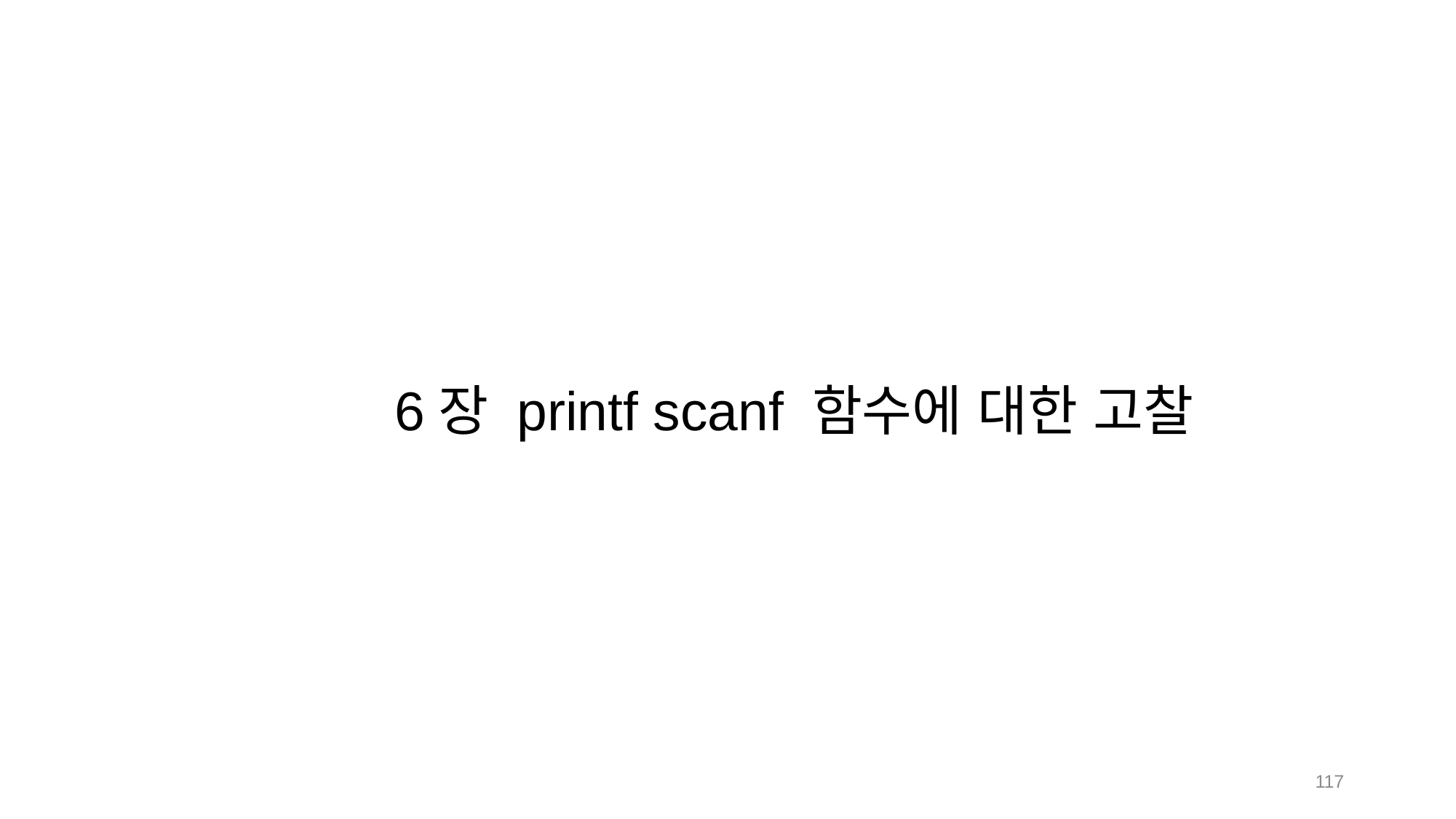

6장 printf scanf 함수에 대한 고찰
117